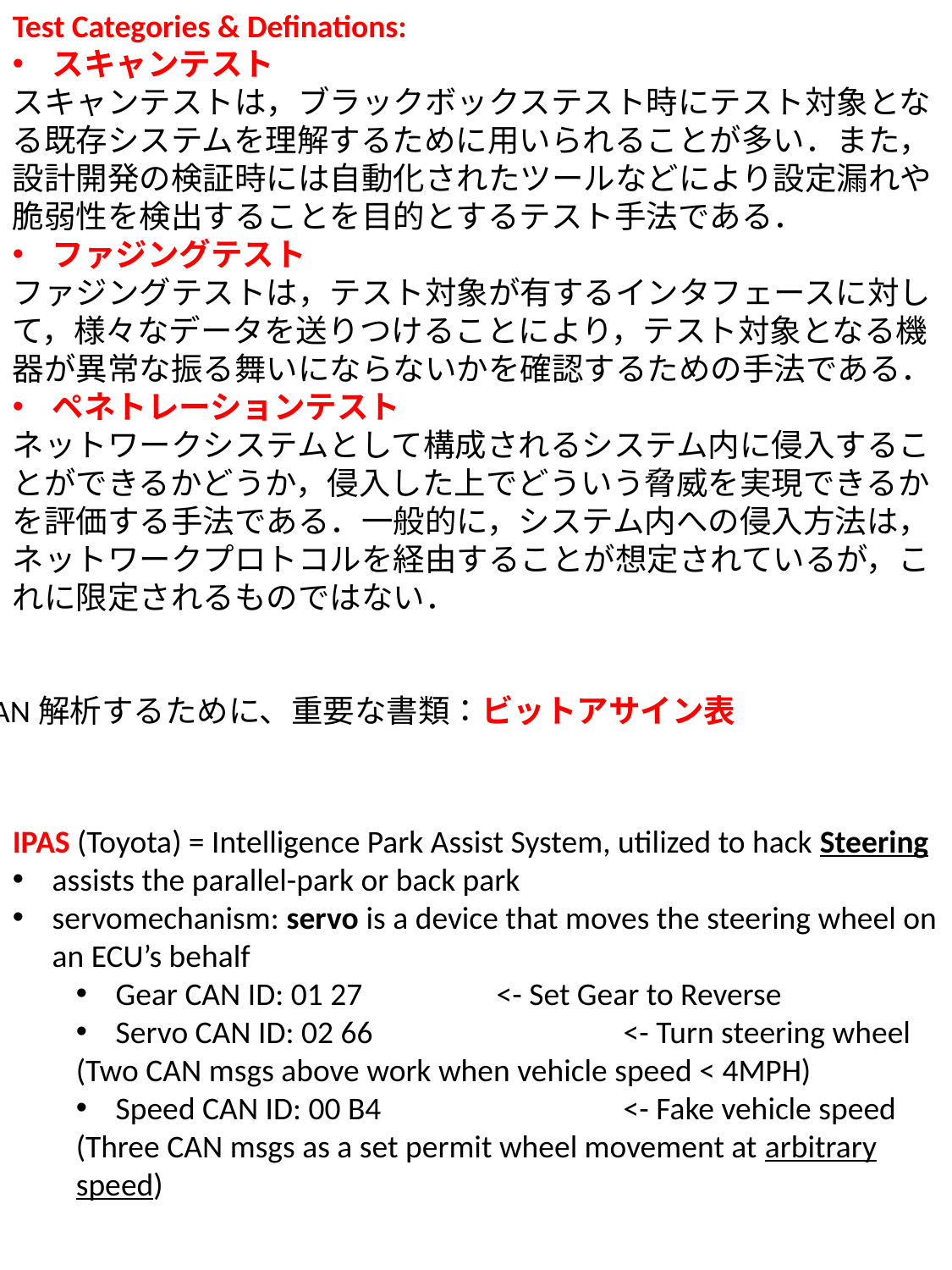

Test Categories & Definations:
スキャンテスト
スキャンテストは，ブラックボックステスト時にテスト対象となる既存システムを理解するために用いられることが多い．また，設計開発の検証時には自動化されたツールなどにより設定漏れや脆弱性を検出することを目的とするテスト手法である．
ファジングテスト
ファジングテストは，テスト対象が有するインタフェースに対して，様々なデータを送りつけることにより，テスト対象となる機器が異常な振る舞いにならないかを確認するための手法である．
ペネトレーションテスト
ネットワークシステムとして構成されるシステム内に侵入することができるかどうか，侵入した上でどういう脅威を実現できるかを評価する手法である．一般的に，システム内への侵入方法は，ネットワークプロトコルを経由することが想定されているが，これに限定されるものではない．
CAN解析するために、重要な書類：ビットアサイン表
IPAS (Toyota) = Intelligence Park Assist System, utilized to hack Steering
assists the parallel-park or back park
servomechanism: servo is a device that moves the steering wheel on an ECU’s behalf
Gear CAN ID: 01 27		<- Set Gear to Reverse
Servo CAN ID: 02 66		<- Turn steering wheel
(Two CAN msgs above work when vehicle speed < 4MPH)
Speed CAN ID: 00 B4		<- Fake vehicle speed
(Three CAN msgs as a set permit wheel movement at arbitrary speed)